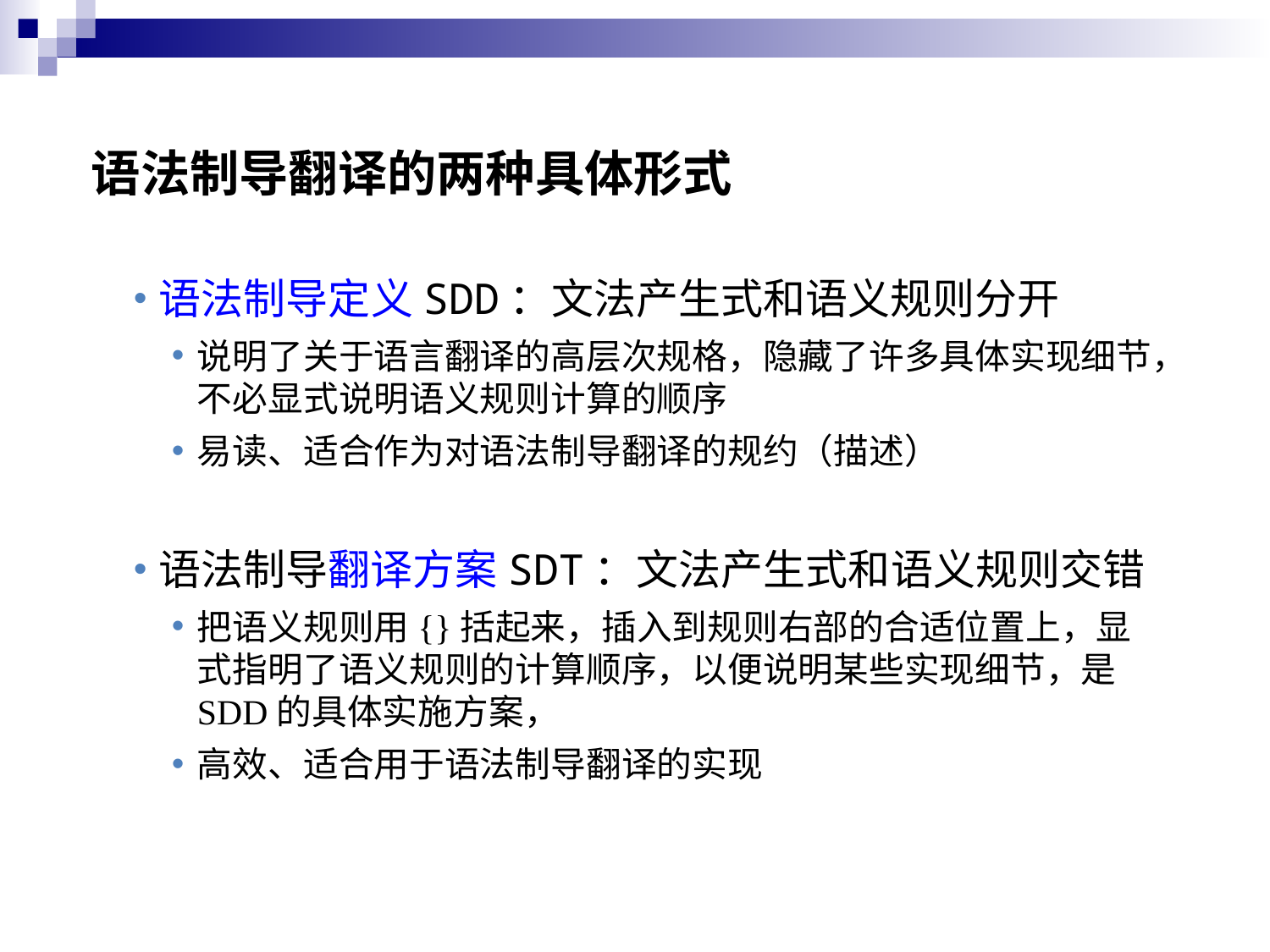

语法制导翻译的两种具体形式
语法制导定义SDD：文法产生式和语义规则分开
说明了关于语言翻译的高层次规格，隐藏了许多具体实现细节，不必显式说明语义规则计算的顺序
易读、适合作为对语法制导翻译的规约（描述）

语法制导翻译方案SDT：文法产生式和语义规则交错
把语义规则用{}括起来，插入到规则右部的合适位置上，显式指明了语义规则的计算顺序，以便说明某些实现细节，是SDD的具体实施方案，
高效、适合用于语法制导翻译的实现
11